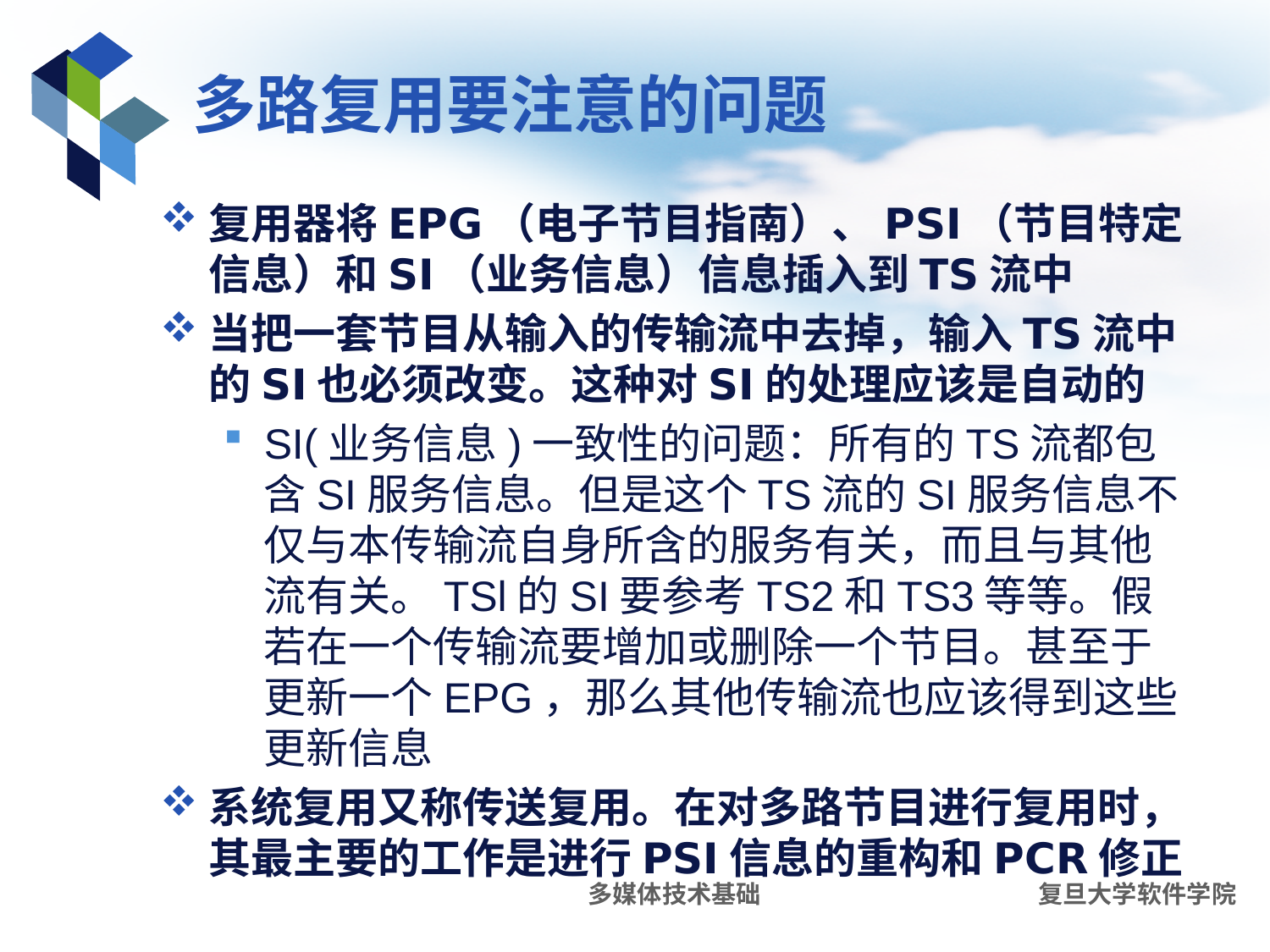

# 多路复用要注意的问题
复用器将EPG（电子节目指南）、PSI（节目特定信息）和SI（业务信息）信息插入到TS流中
当把一套节目从输入的传输流中去掉，输入TS流中的SI也必须改变。这种对SI的处理应该是自动的
SI(业务信息)一致性的问题：所有的TS流都包含SI服务信息。但是这个TS流的SI服务信息不仅与本传输流自身所含的服务有关，而且与其他流有关。TSl的SI要参考TS2和TS3等等。假若在一个传输流要增加或删除一个节目。甚至于更新一个EPG，那么其他传输流也应该得到这些更新信息
系统复用又称传送复用。在对多路节目进行复用时，其最主要的工作是进行PSI信息的重构和PCR修正

多媒体技术基础